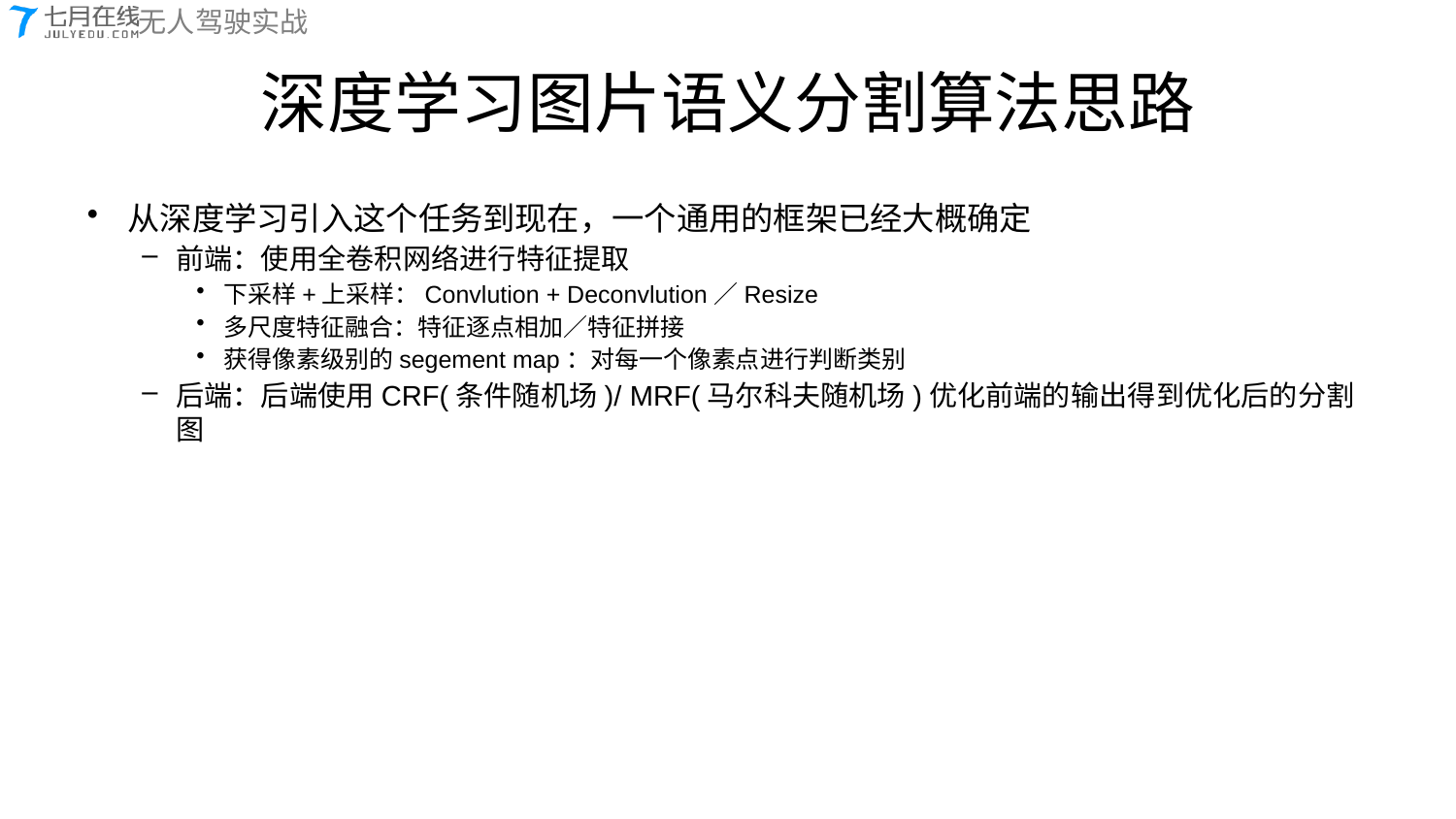

# 深度学习图片语义分割算法思路
从深度学习引入这个任务到现在，一个通用的框架已经大概确定
前端：使用全卷积网络进行特征提取
下采样+上采样：Convlution + Deconvlution／Resize
多尺度特征融合：特征逐点相加／特征拼接
获得像素级别的segement map：对每一个像素点进行判断类别
后端：后端使用CRF(条件随机场)/ MRF(马尔科夫随机场)优化前端的输出得到优化后的分割图